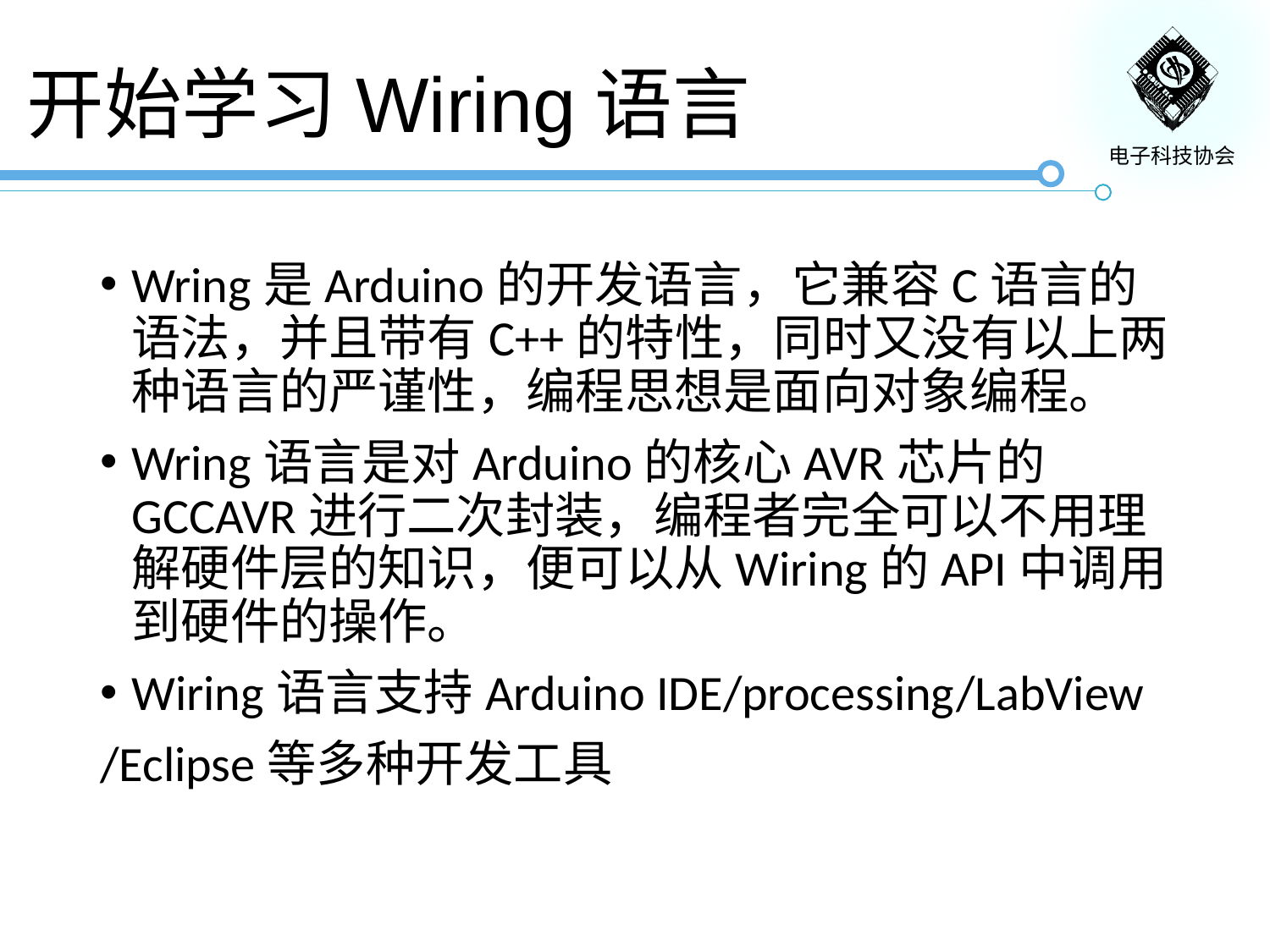

# 开始学习Wiring语言
Wring是Arduino的开发语言，它兼容C语言的语法，并且带有C++的特性，同时又没有以上两种语言的严谨性，编程思想是面向对象编程。
Wring语言是对Arduino的核心AVR芯片的GCCAVR进行二次封装，编程者完全可以不用理解硬件层的知识，便可以从Wiring的API中调用到硬件的操作。
Wiring语言支持Arduino IDE/processing/LabView
/Eclipse等多种开发工具